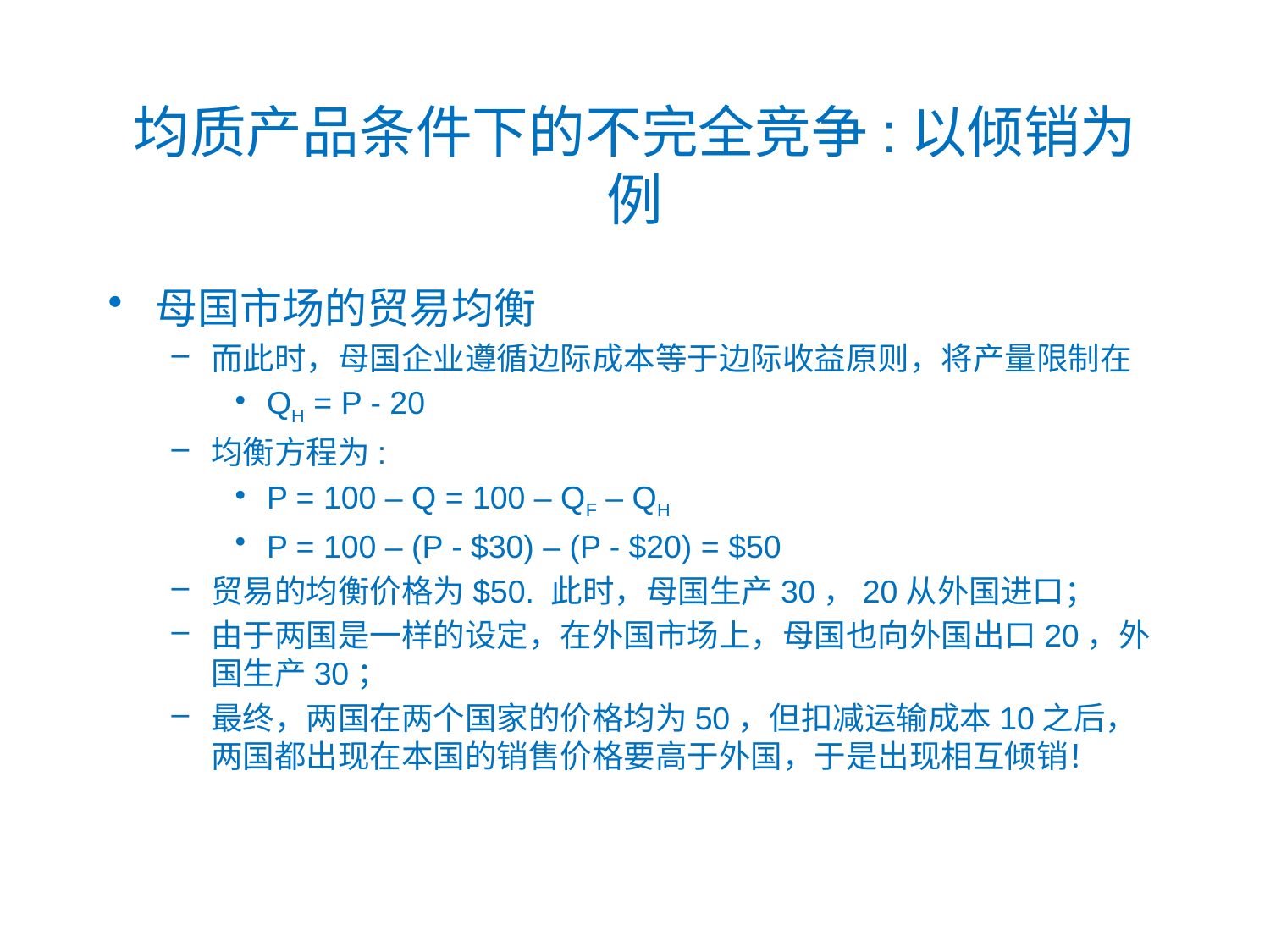

# 均质产品条件下的不完全竞争:以倾销为例
母国市场的贸易均衡
而此时，母国企业遵循边际成本等于边际收益原则，将产量限制在
QH = P - 20
均衡方程为:
P = 100 – Q = 100 – QF – QH
P = 100 – (P - $30) – (P - $20) = $50
贸易的均衡价格为$50. 此时，母国生产30，20从外国进口；
由于两国是一样的设定，在外国市场上，母国也向外国出口20，外国生产30；
最终，两国在两个国家的价格均为50，但扣减运输成本10之后，两国都出现在本国的销售价格要高于外国，于是出现相互倾销！